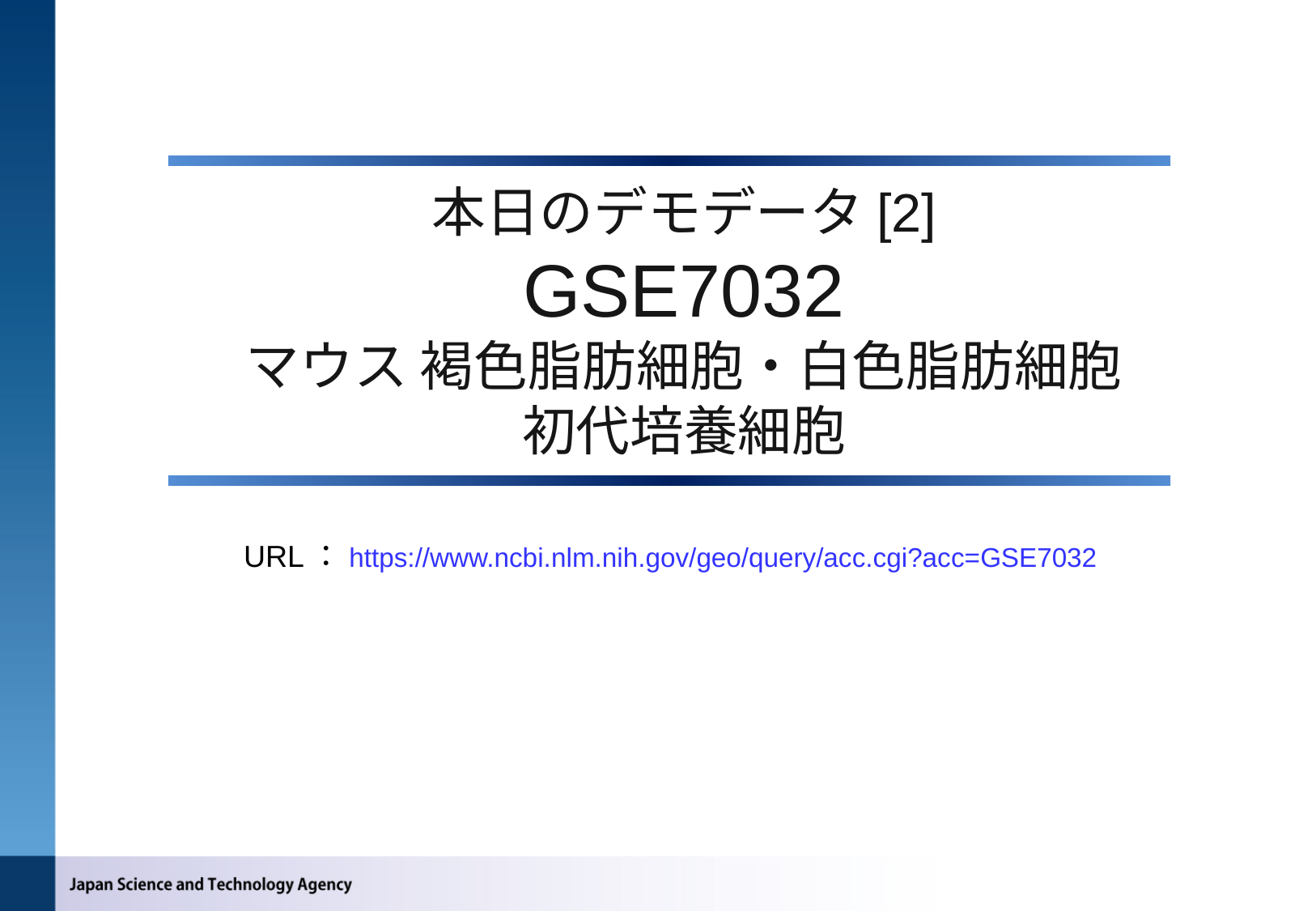

# 本日のデモデータ[2] GSE7032 マウス 褐色脂肪細胞・白色脂肪細胞 初代培養細胞

URL：https://www.ncbi.nlm.nih.gov/geo/query/acc.cgi?acc=GSE7032